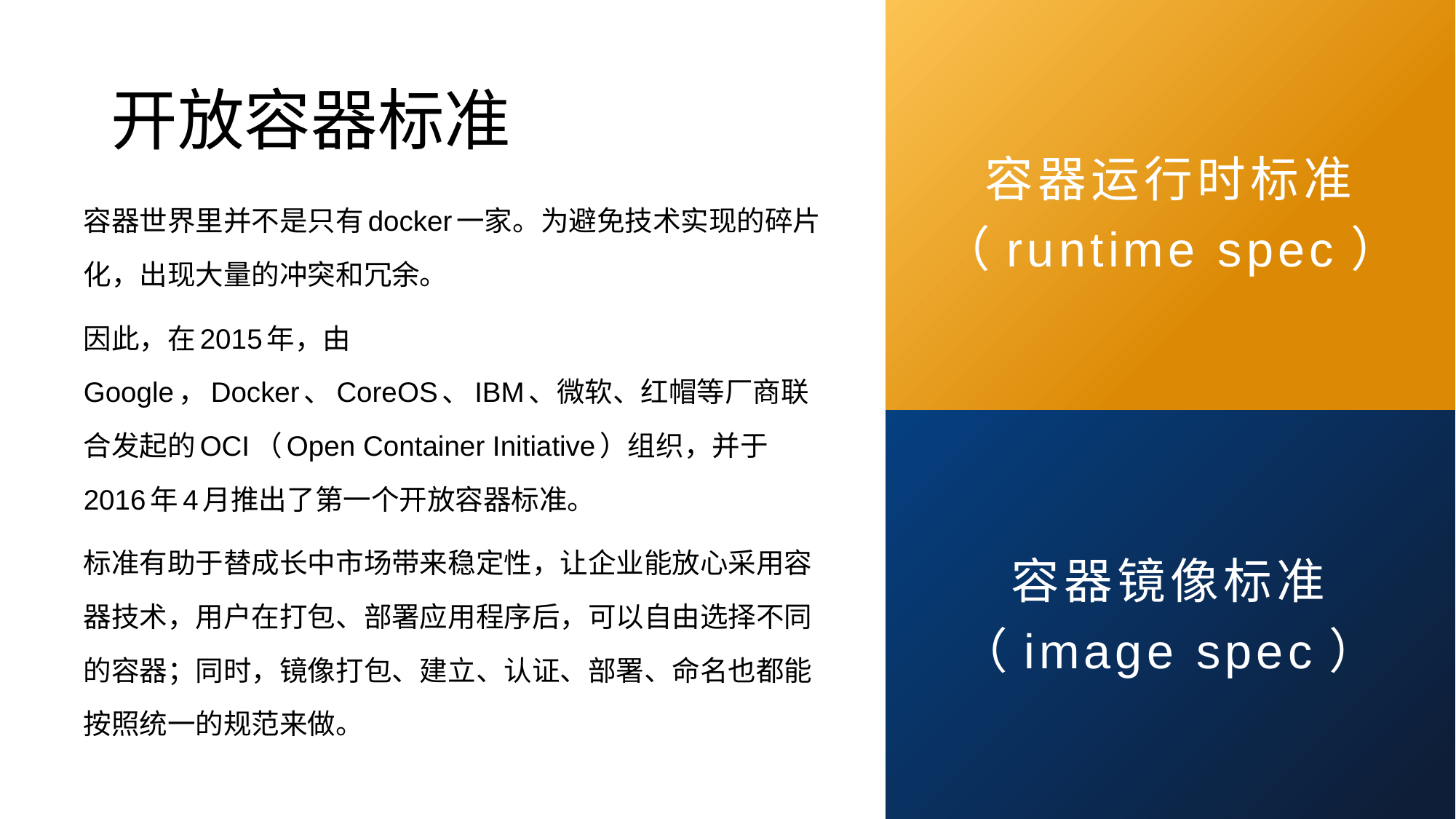

# 开放容器标准
容器运行时标准 （runtime spec）
容器世界里并不是只有docker一家。为避免技术实现的碎片化，出现大量的冲突和冗余。
因此，在2015年，由Google，Docker、CoreOS、IBM、微软、红帽等厂商联合发起的OCI（Open Container Initiative）组织，并于2016年4月推出了第一个开放容器标准。
标准有助于替成长中市场带来稳定性，让企业能放心采用容器技术，用户在打包、部署应用程序后，可以自由选择不同的容器；同时，镜像打包、建立、认证、部署、命名也都能按照统一的规范来做。
容器镜像标准（image spec）